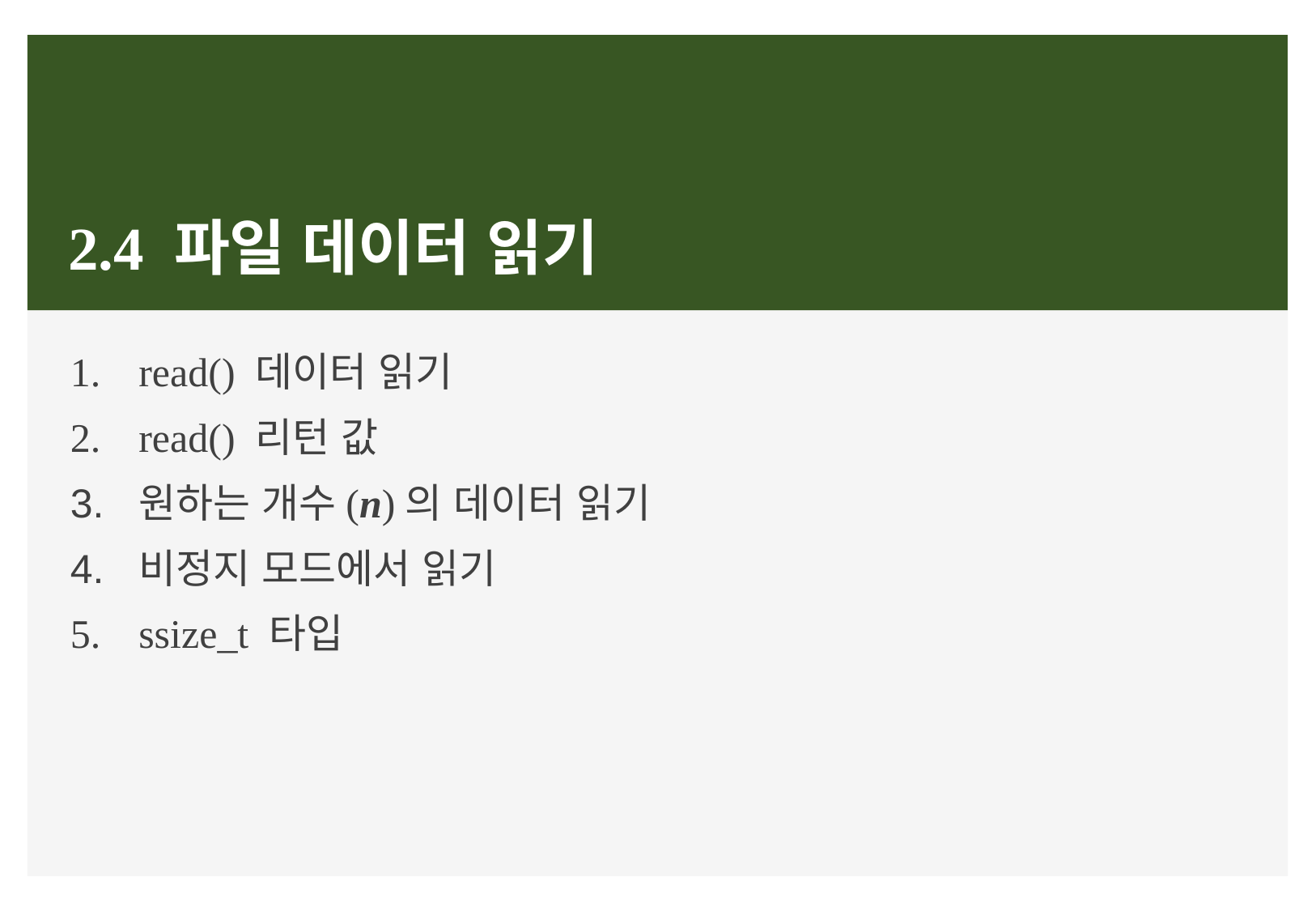

# 2.4 파일 데이터 읽기
read() 데이터 읽기
read() 리턴 값
원하는 개수(n)의 데이터 읽기
비정지 모드에서 읽기
ssize_t 타입